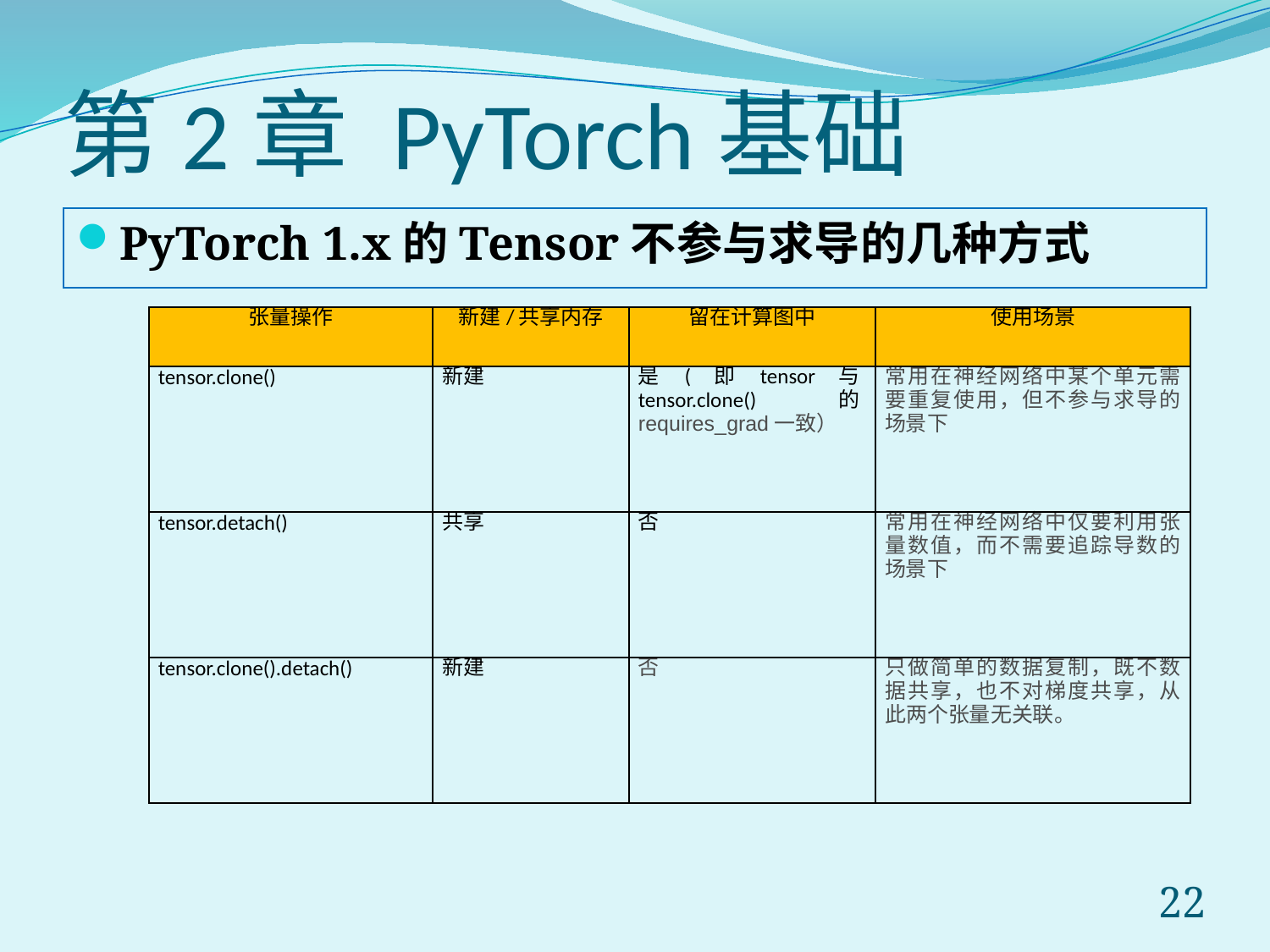

# 第2章 PyTorch基础
PyTorch 1.x的Tensor不参与求导的几种方式

| 张量操作 | 新建/共享内存 | 留在计算图中 | 使用场景 |
| --- | --- | --- | --- |
| tensor.clone() | 新建 | 是(即tensor与tensor.clone()的requires\_grad一致） | 常用在神经网络中某个单元需要重复使用，但不参与求导的场景下 |
| tensor.detach() | 共享 | 否 | 常用在神经网络中仅要利用张量数值，而不需要追踪导数的场景下 |
| tensor.clone().detach() | 新建 | 否 | 只做简单的数据复制，既不数据共享，也不对梯度共享，从此两个张量无关联。 |
22